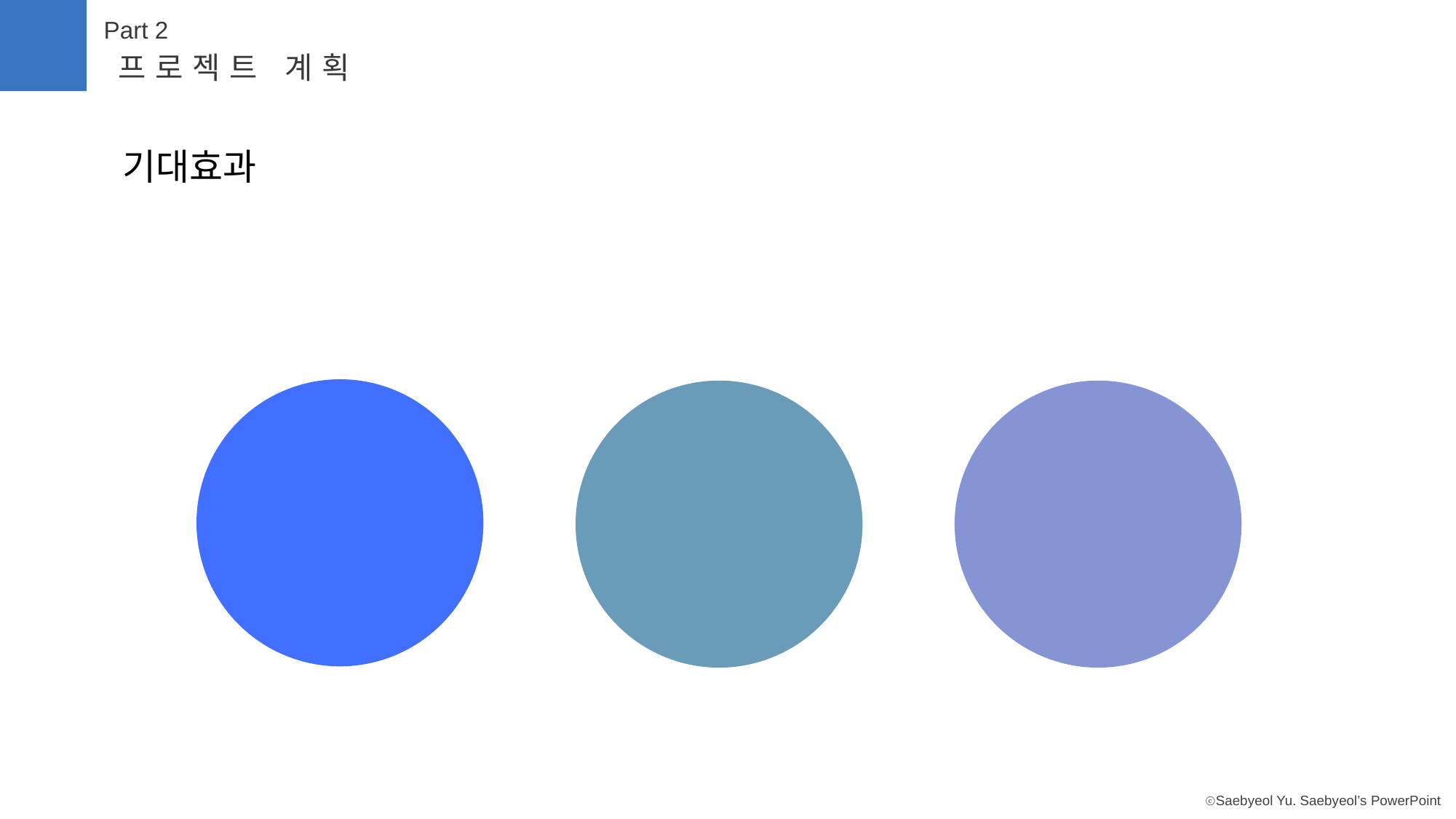

Part 2
프로젝트 계획
기대효과
안정적 인프라
운영
효과적인
인사이트 도출
빠른 시장 대응력